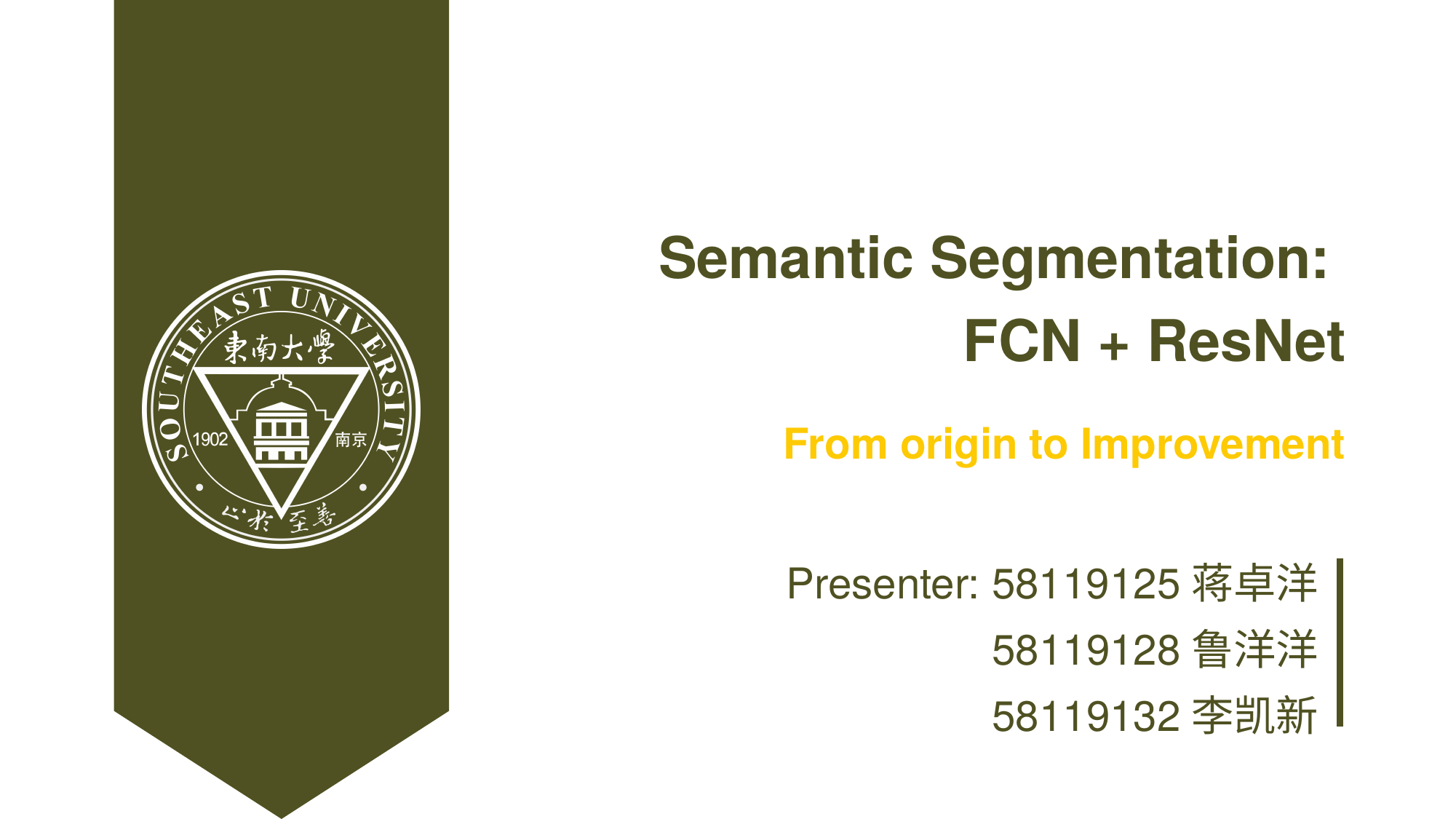

Semantic Segmentation:
FCN + ResNet
From origin to Improvement
Presenter: 58119125蒋卓洋
58119128鲁洋洋
58119132李凯新